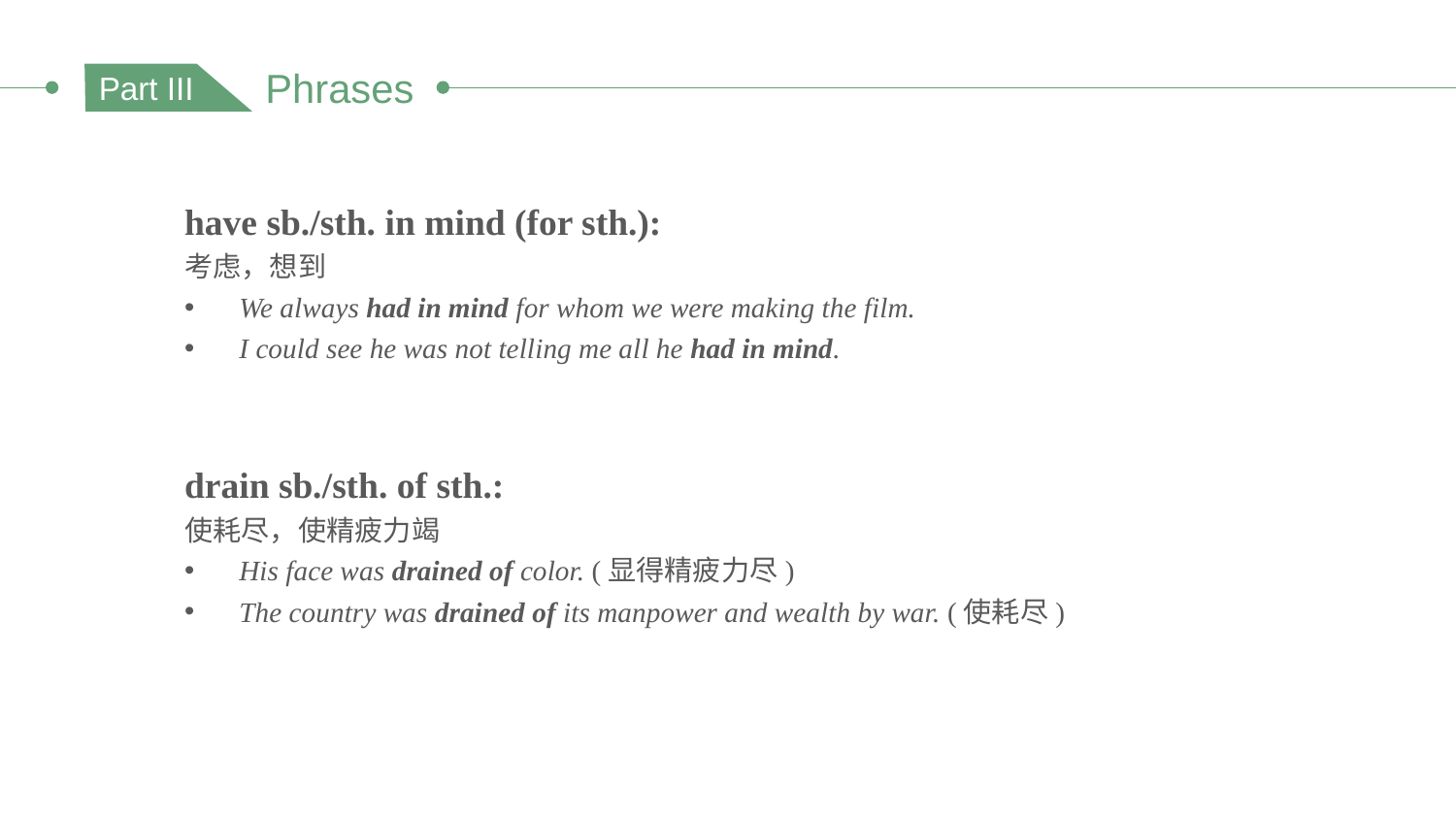

Phrases

Part III

have sb./sth. in mind (for sth.):
考虑，想到
We always had in mind for whom we were making the film.
I could see he was not telling me all he had in mind.
drain sb./sth. of sth.:
使耗尽，使精疲力竭
His face was drained of color. (显得精疲力尽)
The country was drained of its manpower and wealth by war. (使耗尽)